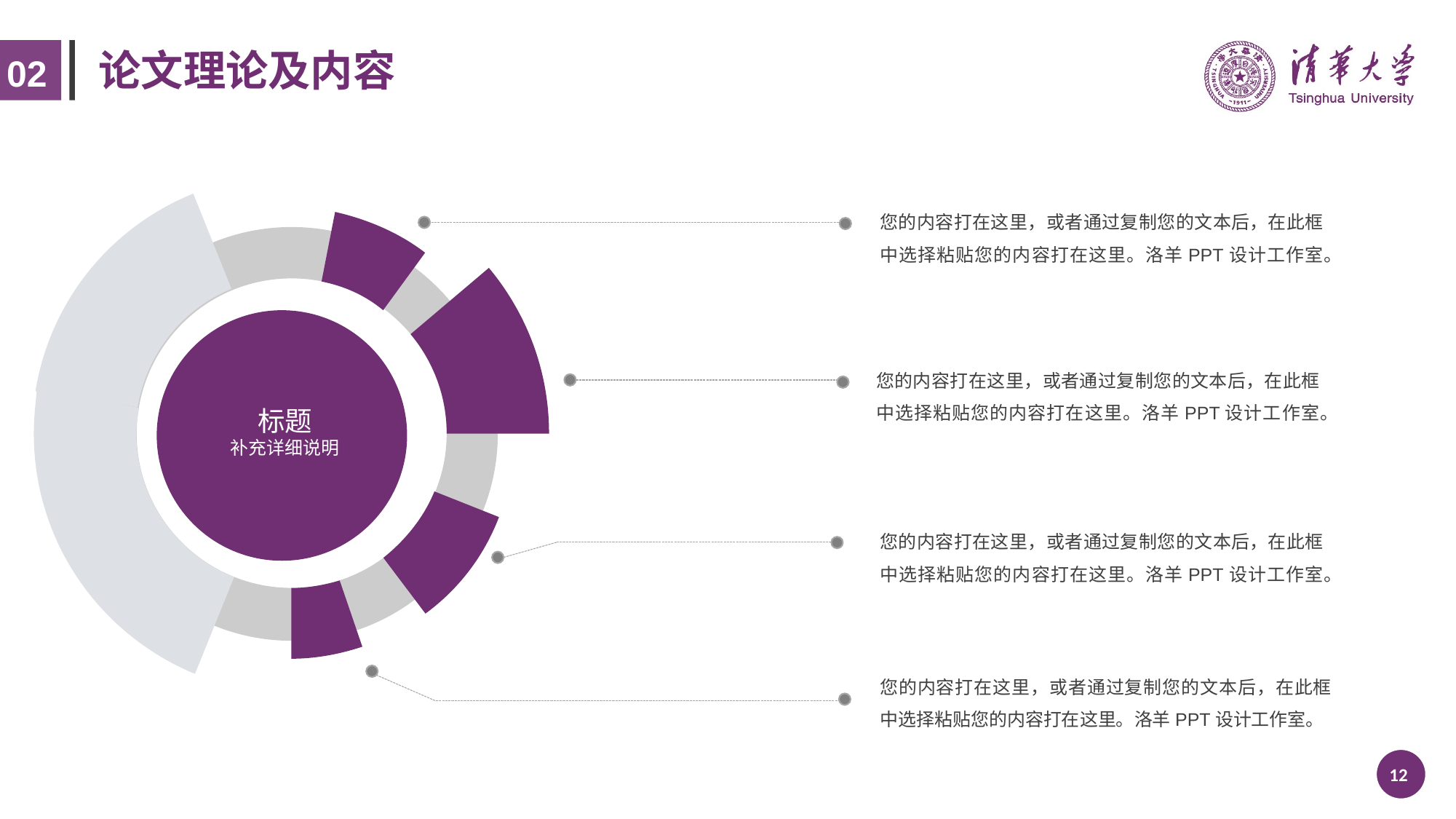

# 论文理论及内容
02
您的内容打在这里，或者通过复制您的文本后，在此框中选择粘贴您的内容打在这里。洛羊PPT设计工作室。

您的内容打在这里，或者通过复制您的文本后，在此框中选择粘贴您的内容打在这里。洛羊PPT设计工作室。

标题
补充详细说明
您的内容打在这里，或者通过复制您的文本后，在此框中选择粘贴您的内容打在这里。洛羊PPT设计工作室。

您的内容打在这里，或者通过复制您的文本后，在此框中选择粘贴您的内容打在这里。洛羊PPT设计工作室。

12    /30